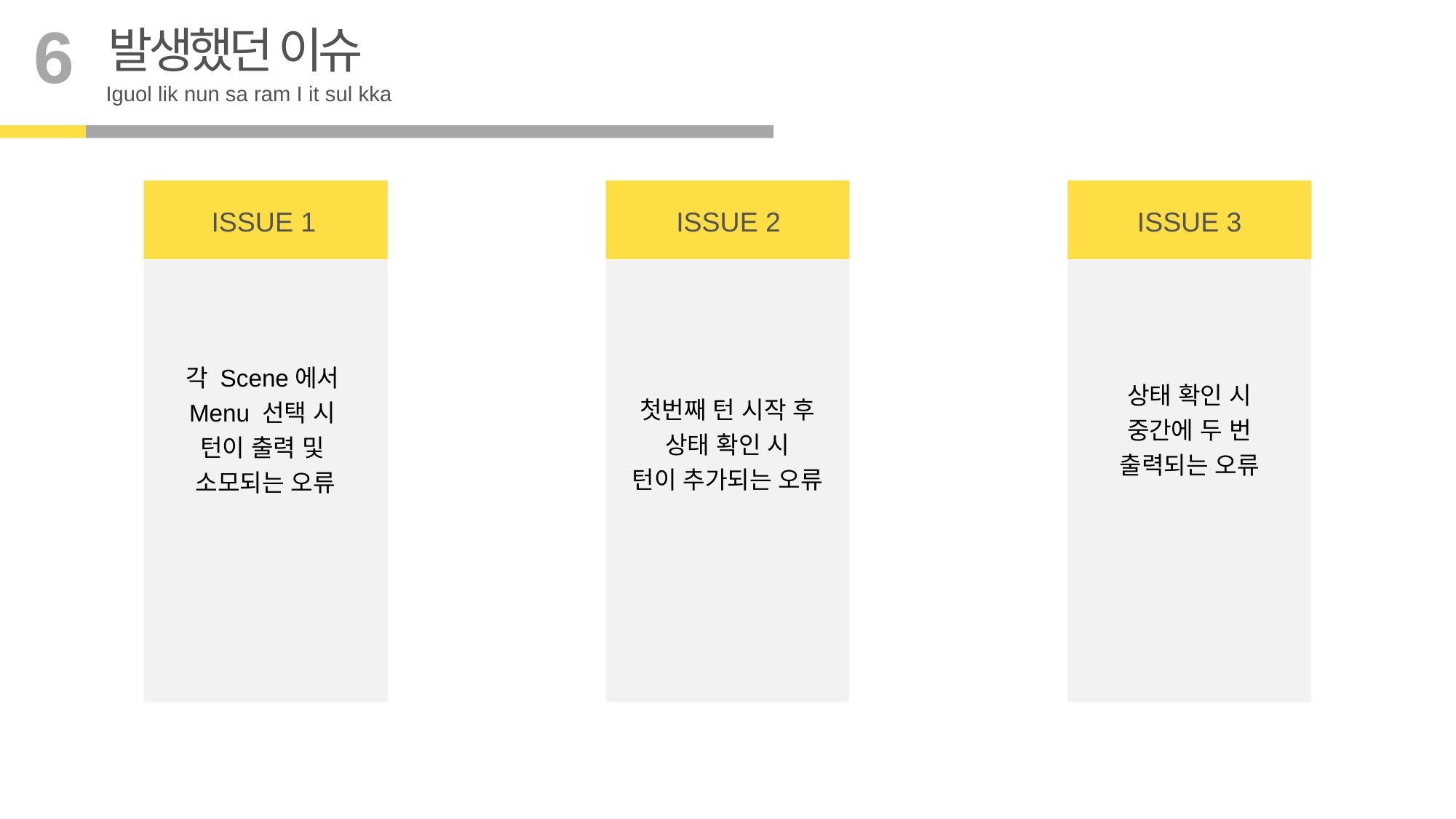

6
발생했던 이슈
Iguol lik nun sa ram I it sul kka

ISSUE 3
ISSUE 1
ISSUE 2
각 Scene에서
Menu 선택 시
턴이 출력 및
소모되는 오류
상태 확인 시
중간에 두 번
출력되는 오류
첫번째 턴 시작 후
상태 확인 시
턴이 추가되는 오류